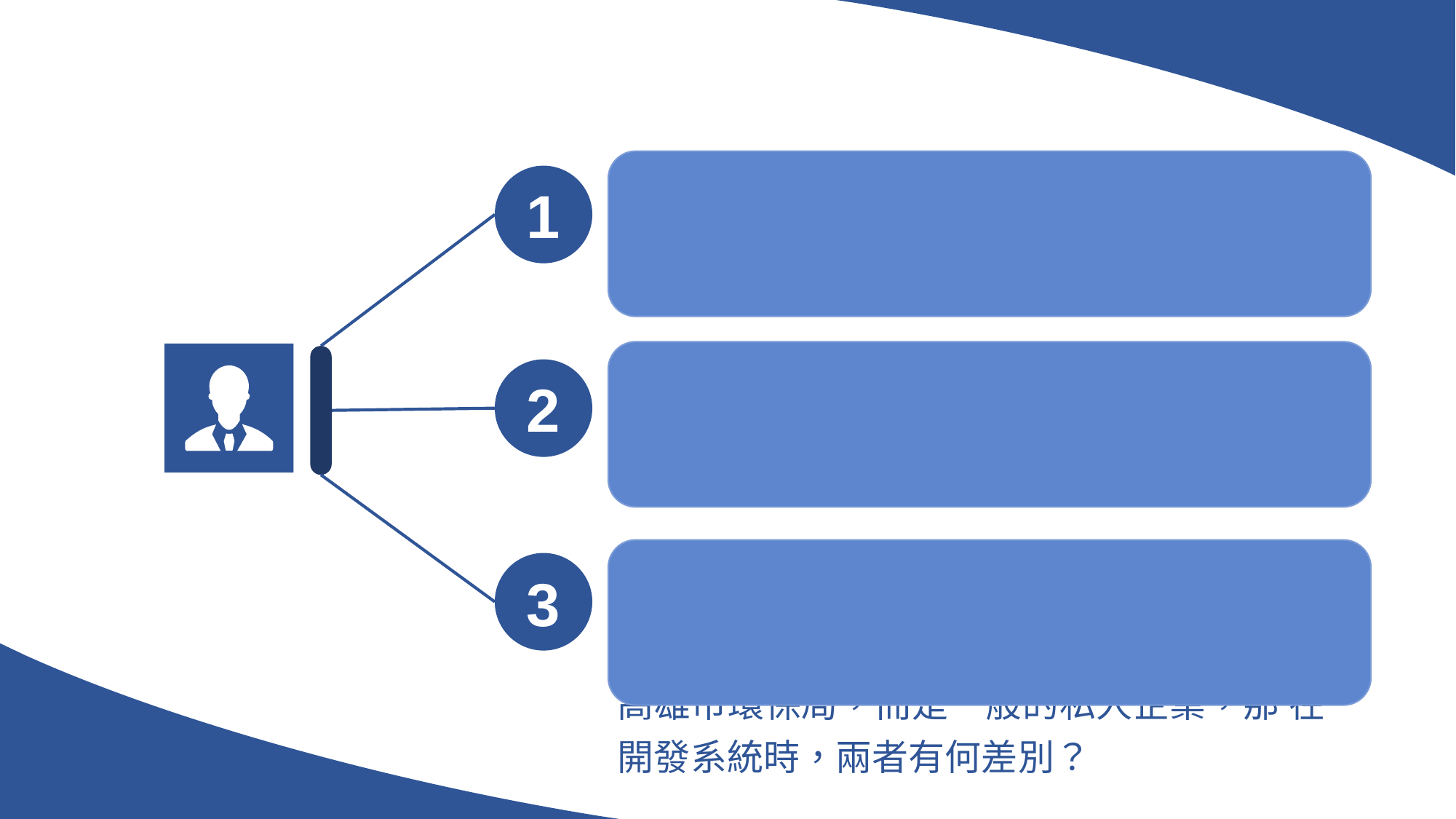

| 在個案中，水靈科技是如何有效整合腳踏車租賃系統建置案，並推廣給民間大眾？ |  |  |  |  |  |  |  |
| --- | --- | --- | --- | --- | --- | --- | --- |
|  |  |  |  |  |  |  |  |
| 身為系統整合商的水靈科技在建置過程中與相關公部門和硬體設備商進行基礎設施 (車、站點、中控台等)的取得上，會有那些考量？ |  |  |  |  |  |  |  |
|  |  |  |  |  |  |  |  |
| 若與水靈科技合作的客戶不是身為公部門的高雄市環保局，而是一般的私人企業，那 在開發系統時，兩者有何差別？ |  |  |  |  |  |  |  |

1
2
3